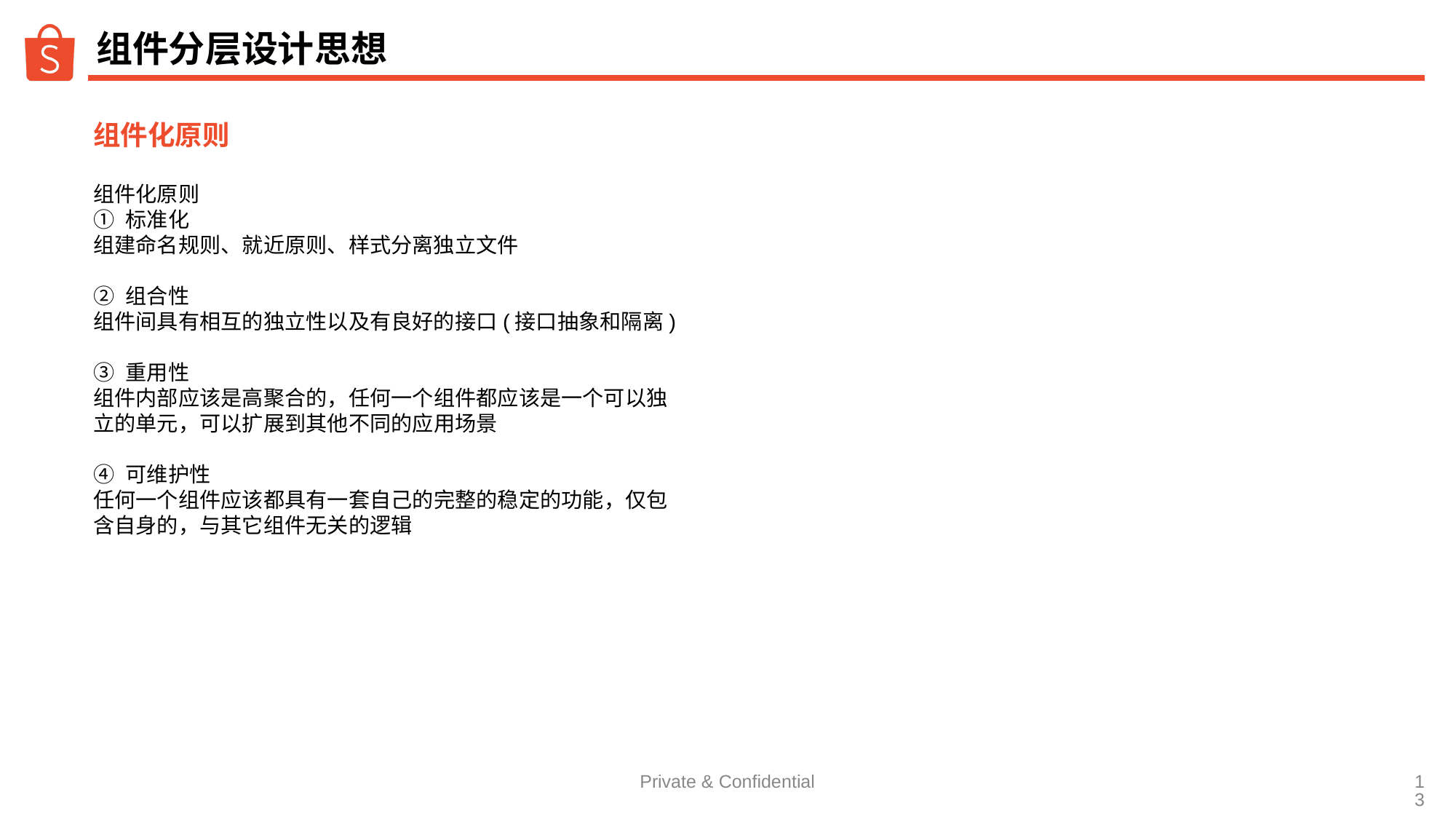

# 组件分层设计思想
组件化原则
组件化原则
① 标准化
组建命名规则、就近原则、样式分离独立文件

② 组合性
组件间具有相互的独立性以及有良好的接口(接口抽象和隔离)

③ 重用性
组件内部应该是高聚合的，任何一个组件都应该是一个可以独立的单元，可以扩展到其他不同的应用场景

④ 可维护性
任何一个组件应该都具有一套自己的完整的稳定的功能，仅包含自身的，与其它组件无关的逻辑
Private & Confidential
13